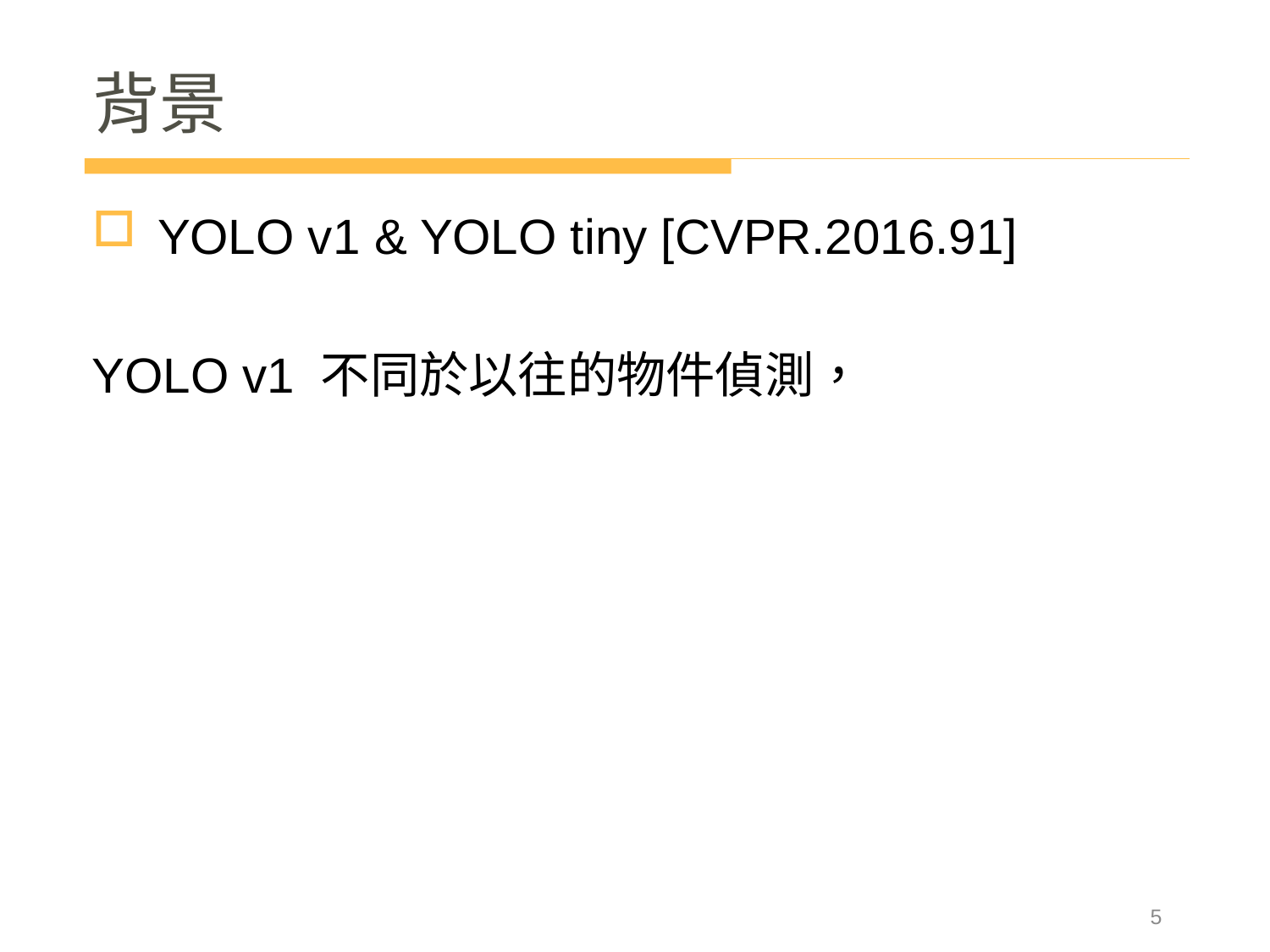

# 背景
YOLO v1 & YOLO tiny [CVPR.2016.91]

YOLO v1 不同於以往的物件偵測，
5